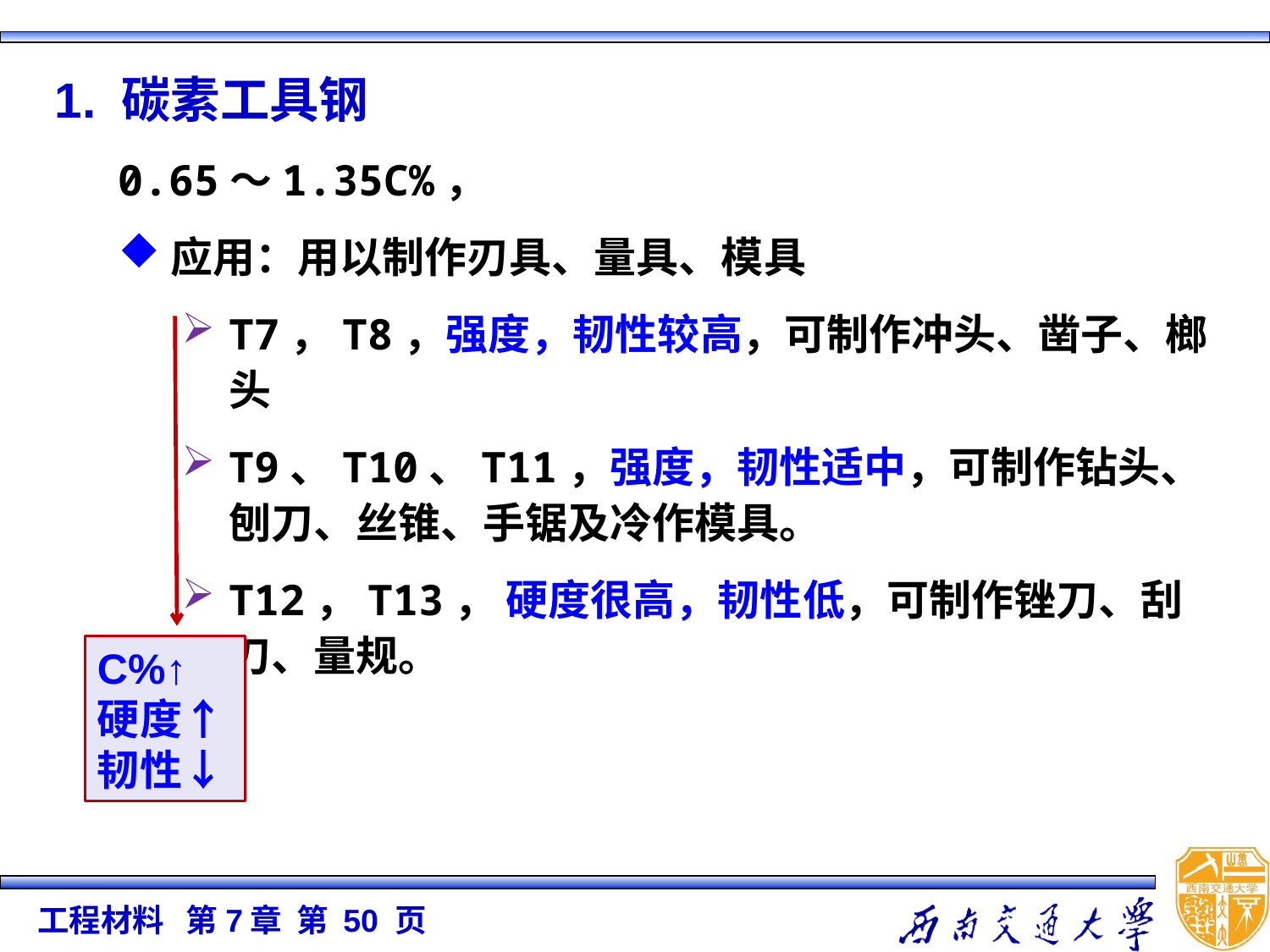

1. 碳素工具钢
0.65～1.35C%，
应用：用以制作刃具、量具、模具
T7，T8，强度，韧性较高，可制作冲头、凿子、榔头
T9、T10、T11，强度，韧性适中，可制作钻头、刨刀、丝锥、手锯及冷作模具。
T12，T13， 硬度很高，韧性低，可制作锉刀、刮刀、量规。
C%↑
硬度↑
韧性↓